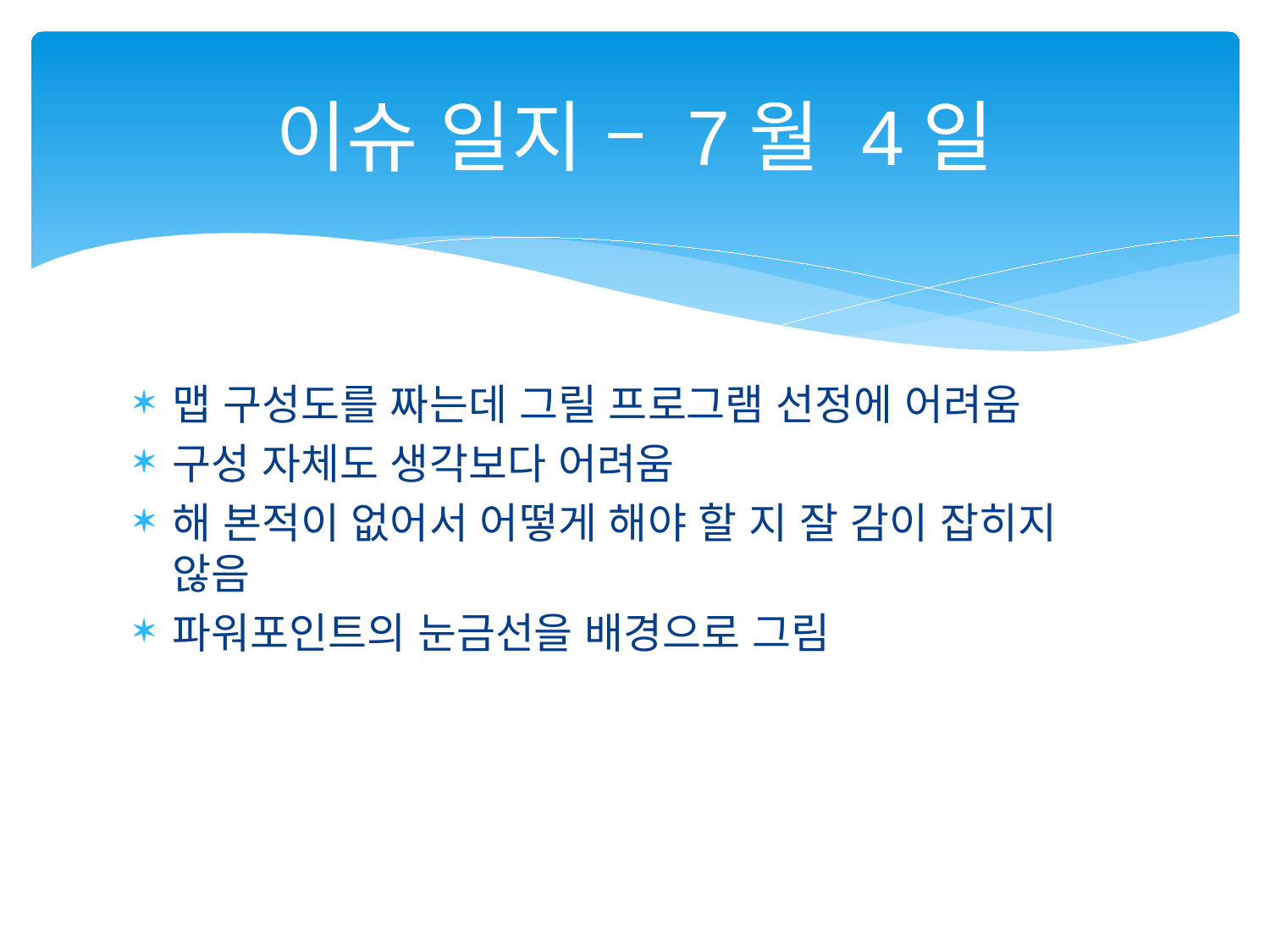

# 이슈 일지 – 7월 4일
맵 구성도를 짜는데 그릴 프로그램 선정에 어려움
구성 자체도 생각보다 어려움
해 본적이 없어서 어떻게 해야 할 지 잘 감이 잡히지 않음
파워포인트의 눈금선을 배경으로 그림